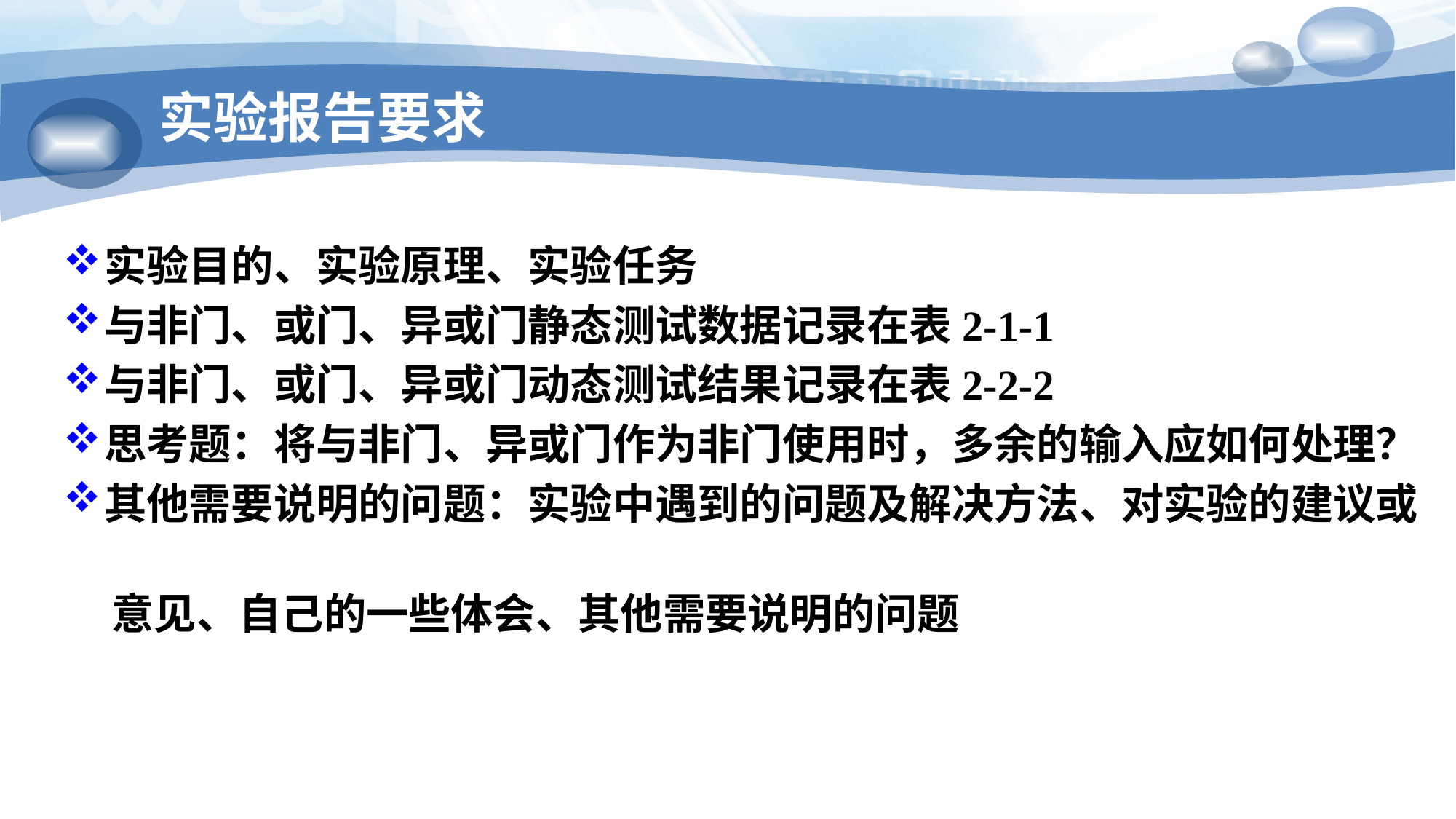

# 实验报告要求
实验目的、实验原理、实验任务
与非门、或门、异或门静态测试数据记录在表2-1-1
与非门、或门、异或门动态测试结果记录在表2-2-2
思考题：将与非门、异或门作为非门使用时，多余的输入应如何处理？
其他需要说明的问题：实验中遇到的问题及解决方法、对实验的建议或
    意见、自己的一些体会、其他需要说明的问题